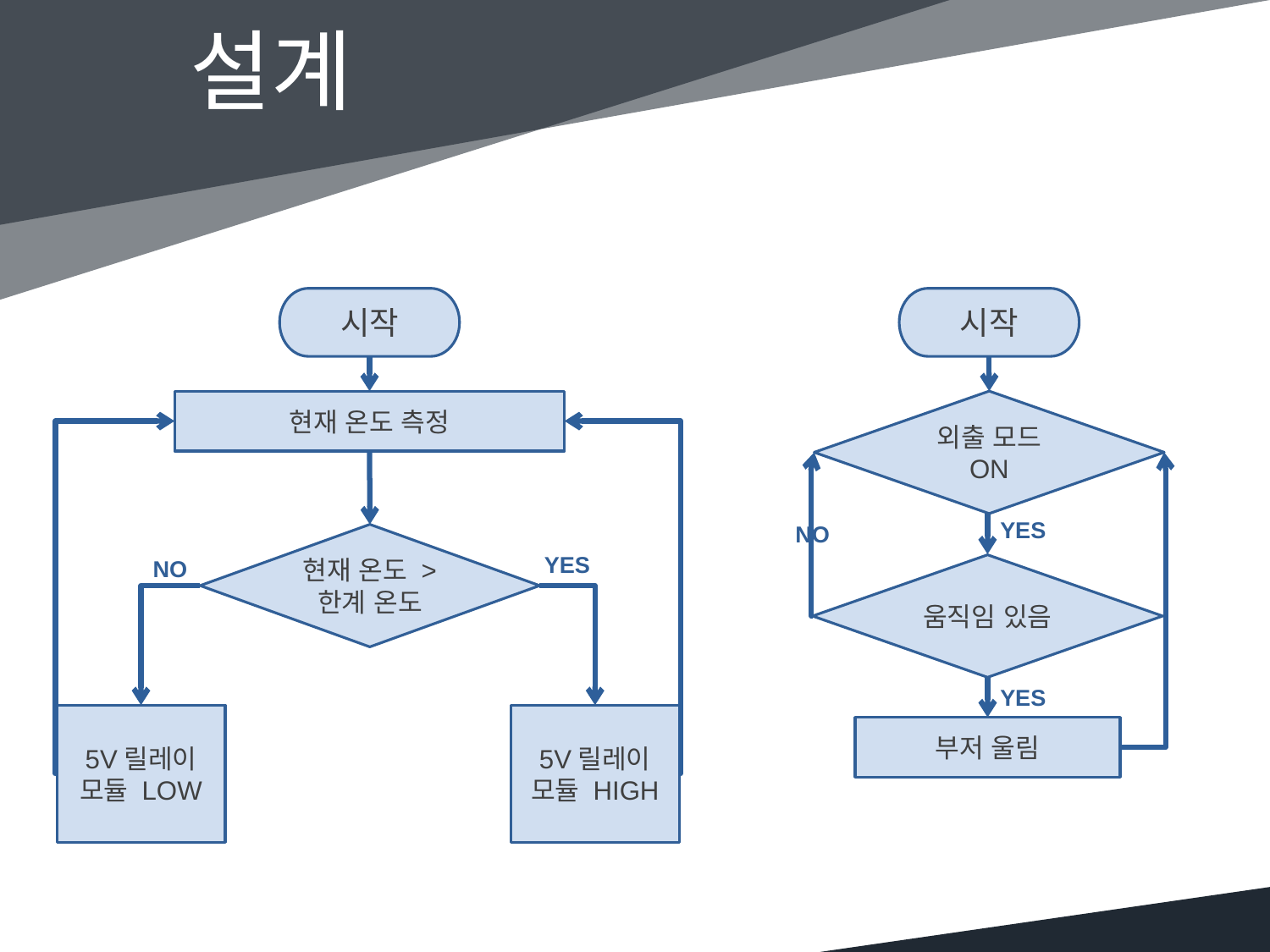

설계
시작
시작
현재 온도 측정
외출 모드 ON
YES
NO
현재 온도 > 한계 온도
YES
NO
움직임 있음
YES
5V릴레이
모듈 LOW
5V릴레이
모듈 HIGH
부저 울림